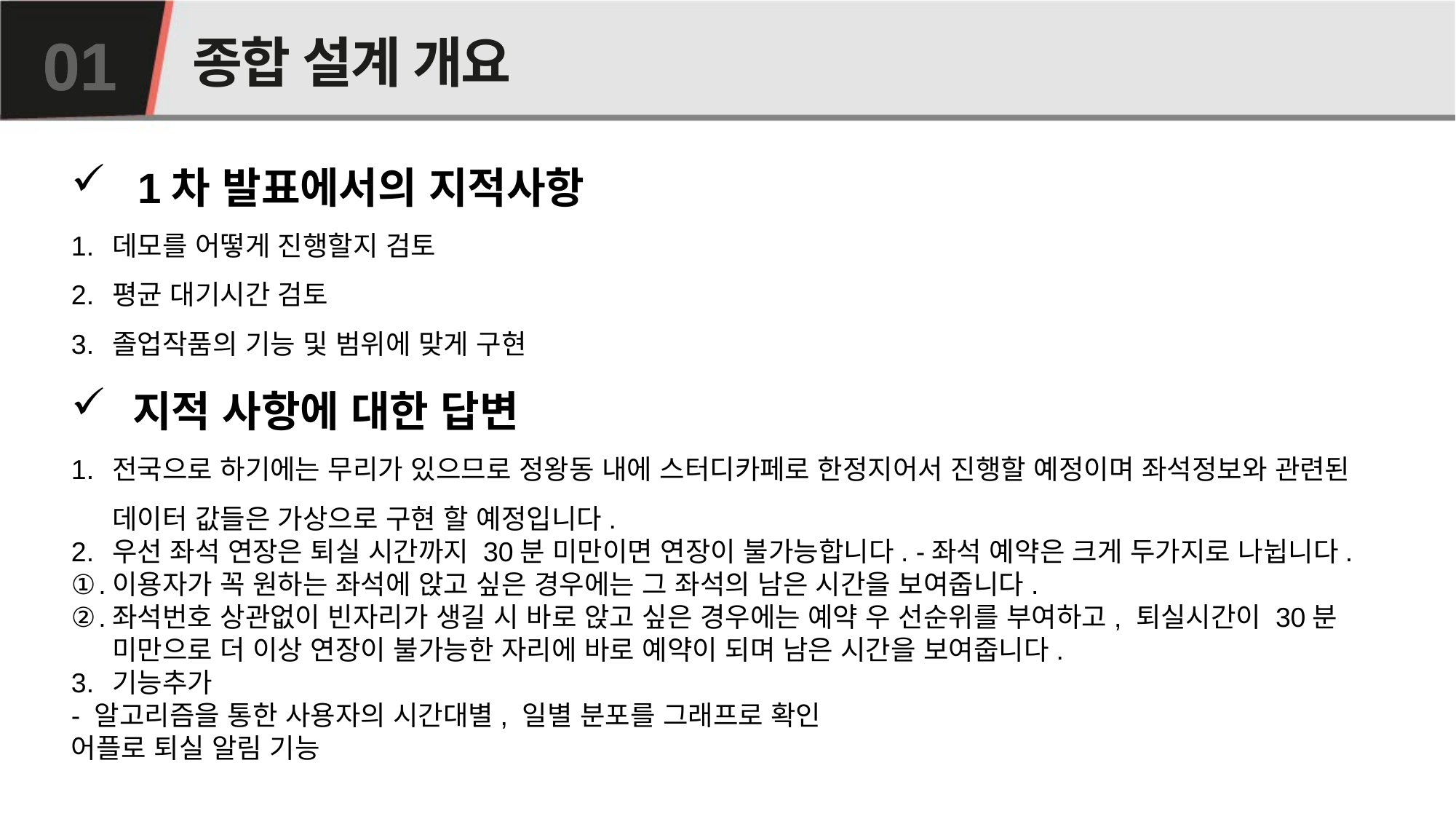

# 종합 설계 개요
01
 1차 발표에서의 지적사항
데모를 어떻게 진행할지 검토
평균 대기시간 검토
졸업작품의 기능 및 범위에 맞게 구현
지적 사항에 대한 답변
전국으로 하기에는 무리가 있으므로 정왕동 내에 스터디카페로 한정지어서 진행할 예정이며 좌석정보와 관련된 데이터 값들은 가상으로 구현 할 예정입니다.
우선 좌석 연장은 퇴실 시간까지 30분 미만이면 연장이 불가능합니다. -좌석 예약은 크게 두가지로 나뉩니다.
이용자가 꼭 원하는 좌석에 앉고 싶은 경우에는 그 좌석의 남은 시간을 보여줍니다.
좌석번호 상관없이 빈자리가 생길 시 바로 앉고 싶은 경우에는 예약 우 선순위를 부여하고, 퇴실시간이 30분 미만으로 더 이상 연장이 불가능한 자리에 바로 예약이 되며 남은 시간을 보여줍니다.
기능추가
- 알고리즘을 통한 사용자의 시간대별, 일별 분포를 그래프로 확인
어플로 퇴실 알림 기능

-